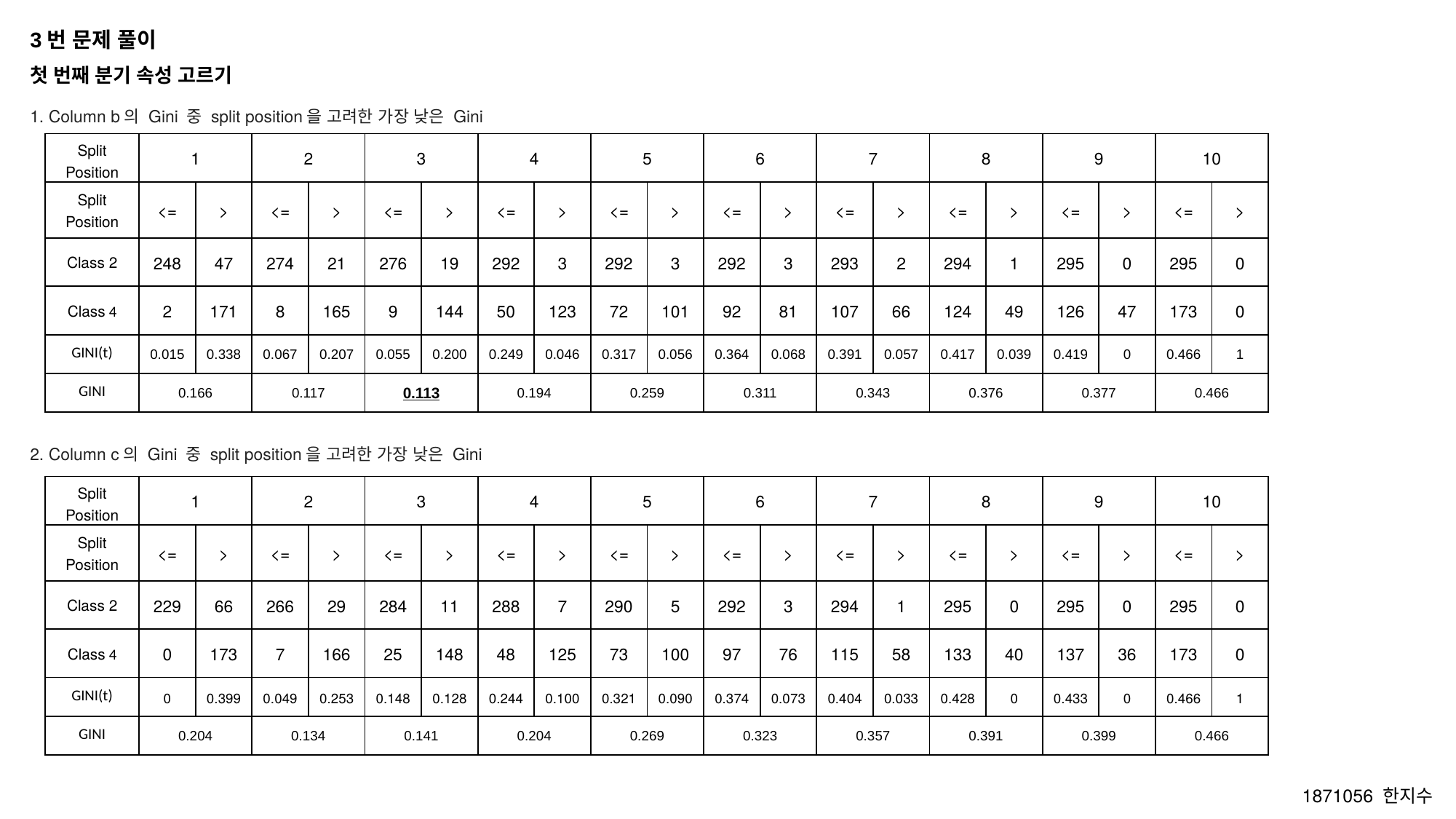

3번 문제 풀이
첫 번째 분기 속성 고르기
1. Column b의 Gini 중 split position을 고려한 가장 낮은 Gini
| Split Position | 1 |  | 2 |  | 3 |  | 4 |  | 5 |  | 6 |  | 7 |  | 8 |  | 9 |  | 10 |  |
| --- | --- | --- | --- | --- | --- | --- | --- | --- | --- | --- | --- | --- | --- | --- | --- | --- | --- | --- | --- | --- |
| Split Position | <= | > | <= | > | <= | > | <= | > | <= | > | <= | > | <= | > | <= | > | <= | > | <= | > |
| Class 2 | 248 | 47 | 274 | 21 | 276 | 19 | 292 | 3 | 292 | 3 | 292 | 3 | 293 | 2 | 294 | 1 | 295 | 0 | 295 | 0 |
| Class 4 | 2 | 171 | 8 | 165 | 9 | 144 | 50 | 123 | 72 | 101 | 92 | 81 | 107 | 66 | 124 | 49 | 126 | 47 | 173 | 0 |
| GINI(t) | 0.015 | 0.338 | 0.067 | 0.207 | 0.055 | 0.200 | 0.249 | 0.046 | 0.317 | 0.056 | 0.364 | 0.068 | 0.391 | 0.057 | 0.417 | 0.039 | 0.419 | 0 | 0.466 | 1 |
| GINI | 0.166 |  | 0.117 |  | 0.113 |  | 0.194 |  | 0.259 |  | 0.311 |  | 0.343 |  | 0.376 |  | 0.377 |  | 0.466 |  |
2. Column c의 Gini 중 split position을 고려한 가장 낮은 Gini
| Split Position | 1 |  | 2 |  | 3 |  | 4 |  | 5 |  | 6 |  | 7 |  | 8 |  | 9 |  | 10 |  |
| --- | --- | --- | --- | --- | --- | --- | --- | --- | --- | --- | --- | --- | --- | --- | --- | --- | --- | --- | --- | --- |
| Split Position | <= | > | <= | > | <= | > | <= | > | <= | > | <= | > | <= | > | <= | > | <= | > | <= | > |
| Class 2 | 229 | 66 | 266 | 29 | 284 | 11 | 288 | 7 | 290 | 5 | 292 | 3 | 294 | 1 | 295 | 0 | 295 | 0 | 295 | 0 |
| Class 4 | 0 | 173 | 7 | 166 | 25 | 148 | 48 | 125 | 73 | 100 | 97 | 76 | 115 | 58 | 133 | 40 | 137 | 36 | 173 | 0 |
| GINI(t) | 0 | 0.399 | 0.049 | 0.253 | 0.148 | 0.128 | 0.244 | 0.100 | 0.321 | 0.090 | 0.374 | 0.073 | 0.404 | 0.033 | 0.428 | 0 | 0.433 | 0 | 0.466 | 1 |
| GINI | 0.204 |  | 0.134 |  | 0.141 |  | 0.204 |  | 0.269 |  | 0.323 |  | 0.357 |  | 0.391 |  | 0.399 |  | 0.466 |  |
1871056 한지수